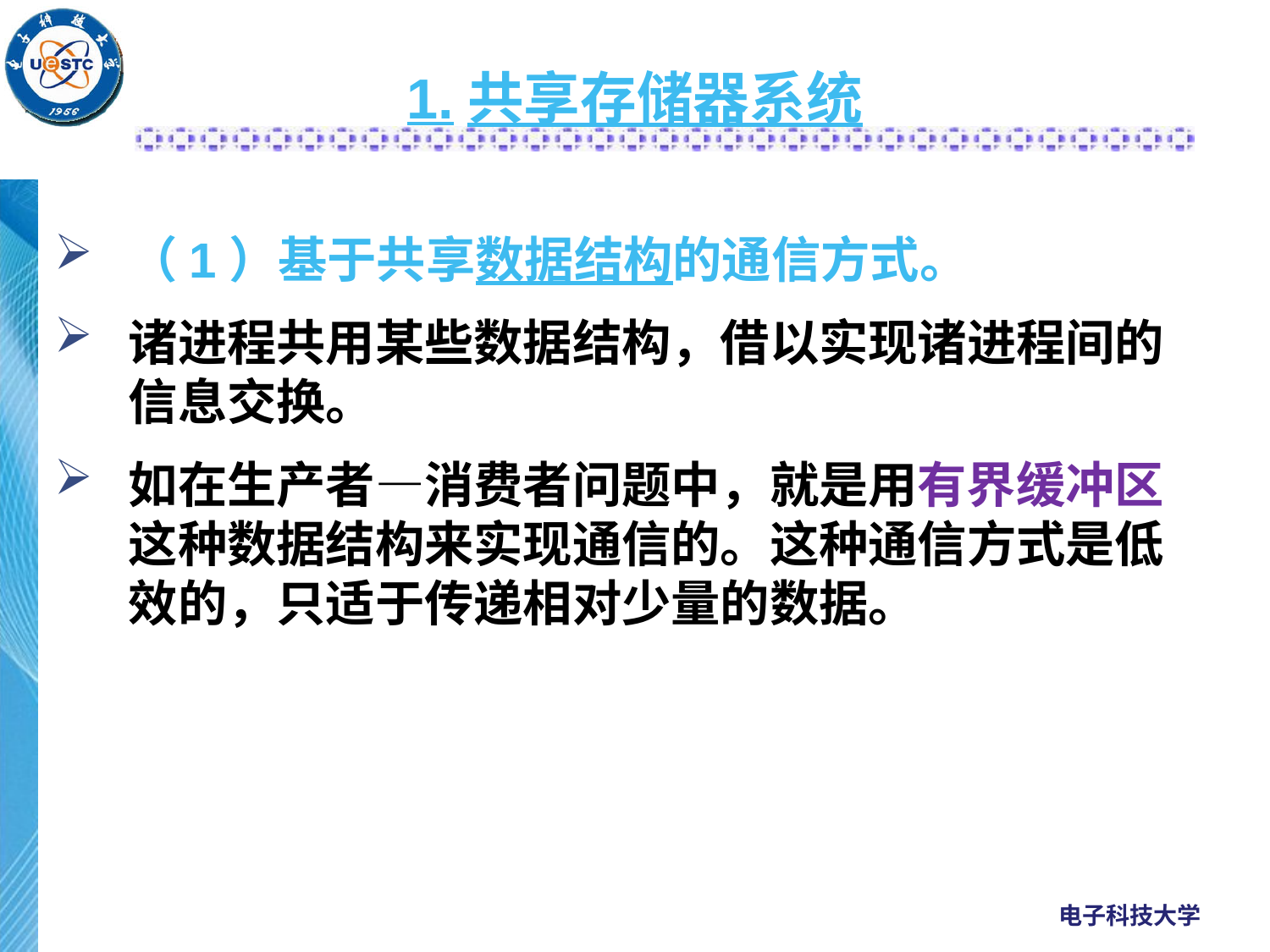

# 1.共享存储器系统
（1）基于共享数据结构的通信方式。
诸进程共用某些数据结构，借以实现诸进程间的信息交换。
如在生产者—消费者问题中，就是用有界缓冲区这种数据结构来实现通信的。这种通信方式是低效的，只适于传递相对少量的数据。